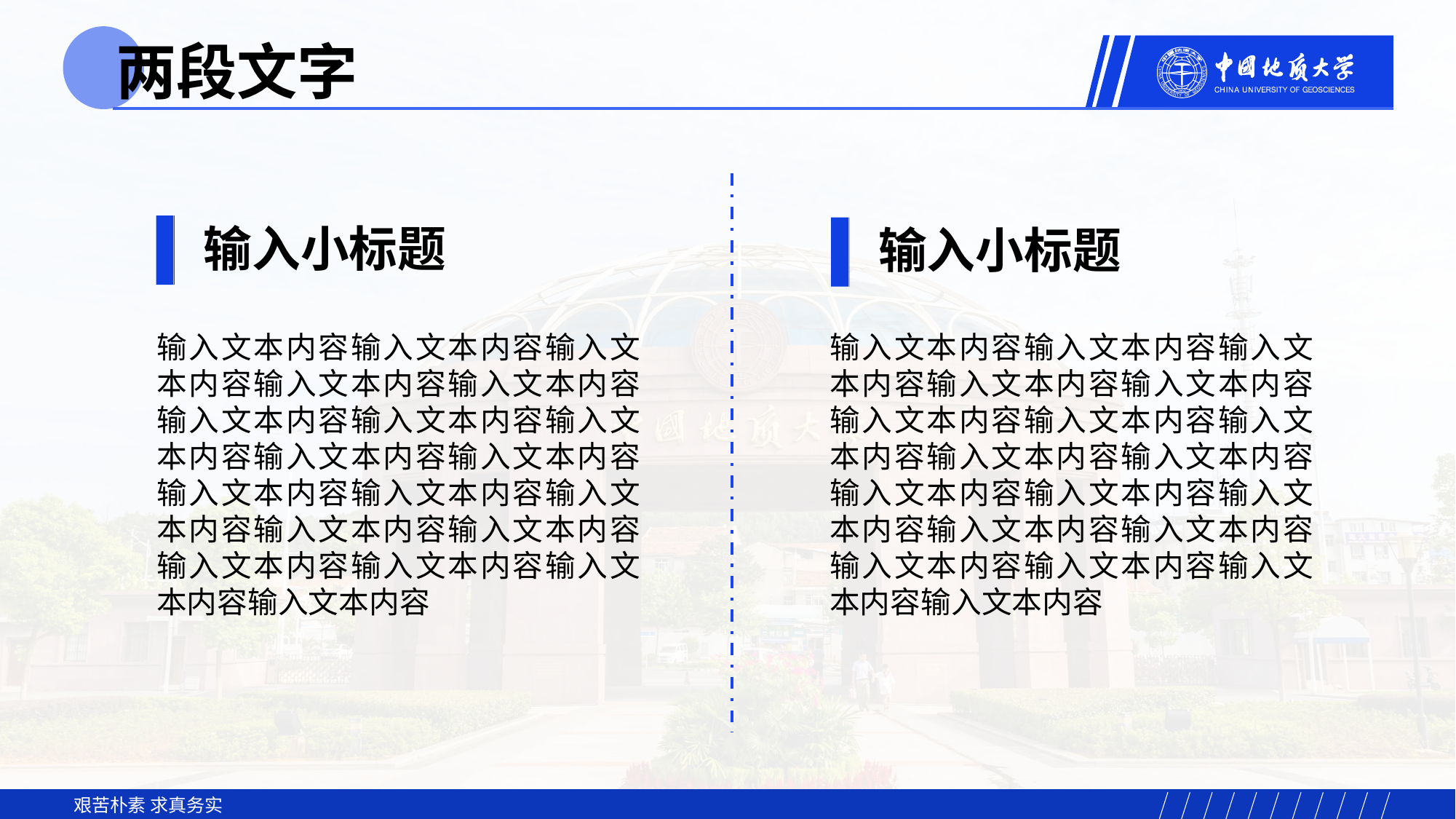

两段文字
输入小标题

输入小标题

输入文本内容输入文本内容输入文本内容输入文本内容输入文本内容输入文本内容输入文本内容输入文本内容输入文本内容输入文本内容输入文本内容输入文本内容输入文本内容输入文本内容输入文本内容输入文本内容输入文本内容输入文本内容输入文本内容
输入文本内容输入文本内容输入文本内容输入文本内容输入文本内容输入文本内容输入文本内容输入文本内容输入文本内容输入文本内容输入文本内容输入文本内容输入文本内容输入文本内容输入文本内容输入文本内容输入文本内容输入文本内容输入文本内容